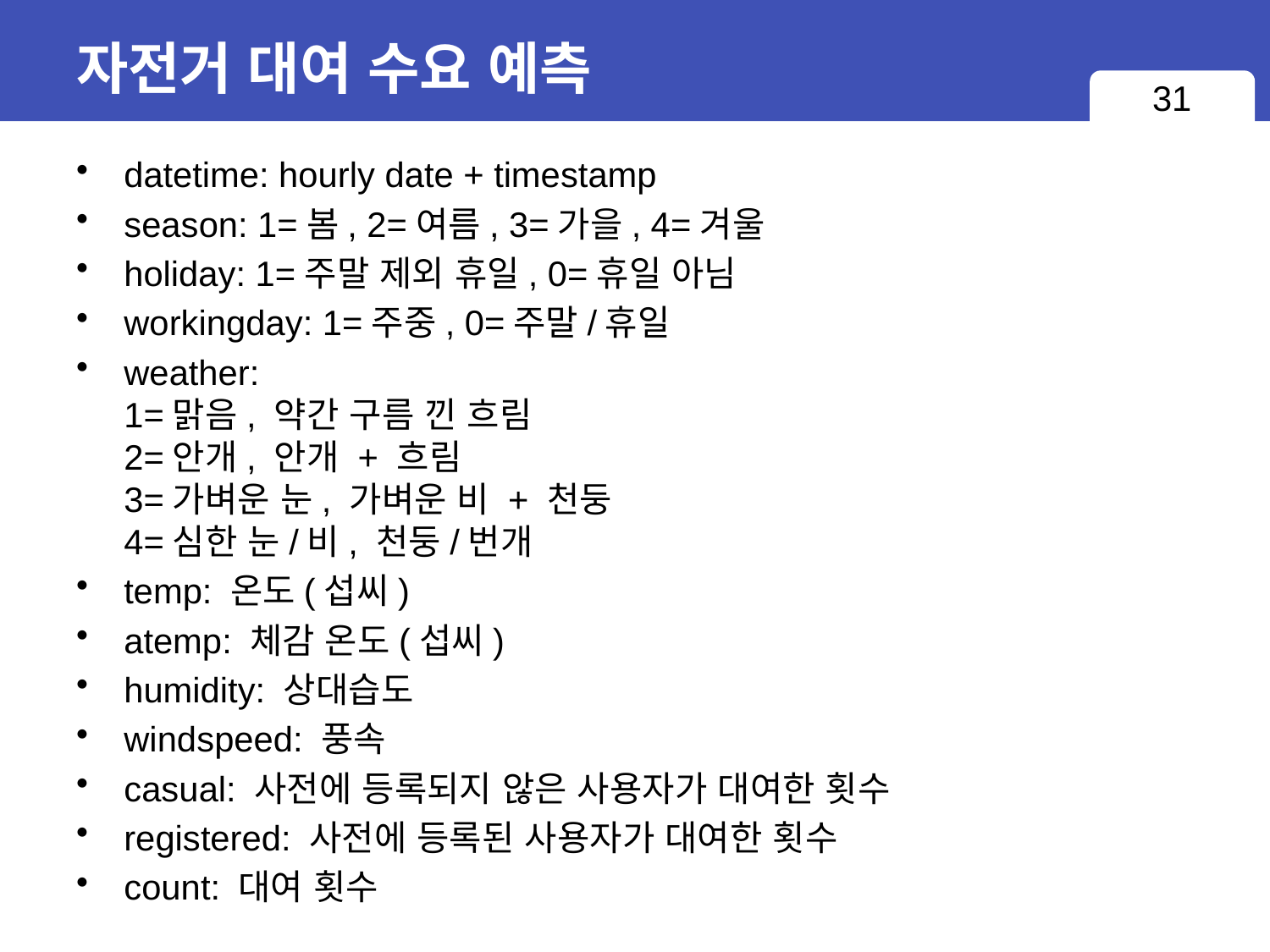

# 자전거 대여 수요 예측
31
datetime: hourly date + timestamp
season: 1=봄, 2=여름, 3=가을, 4=겨울
holiday: 1=주말 제외 휴일, 0=휴일 아님
workingday: 1=주중, 0=주말/휴일
weather:
1=맑음, 약간 구름 낀 흐림
2=안개, 안개 + 흐림
3=가벼운 눈, 가벼운 비 + 천둥
4=심한 눈/비, 천둥/번개
temp: 온도(섭씨)
atemp: 체감 온도(섭씨)
humidity: 상대습도
windspeed: 풍속
casual: 사전에 등록되지 않은 사용자가 대여한 횟수
registered: 사전에 등록된 사용자가 대여한 횟수
count: 대여 횟수